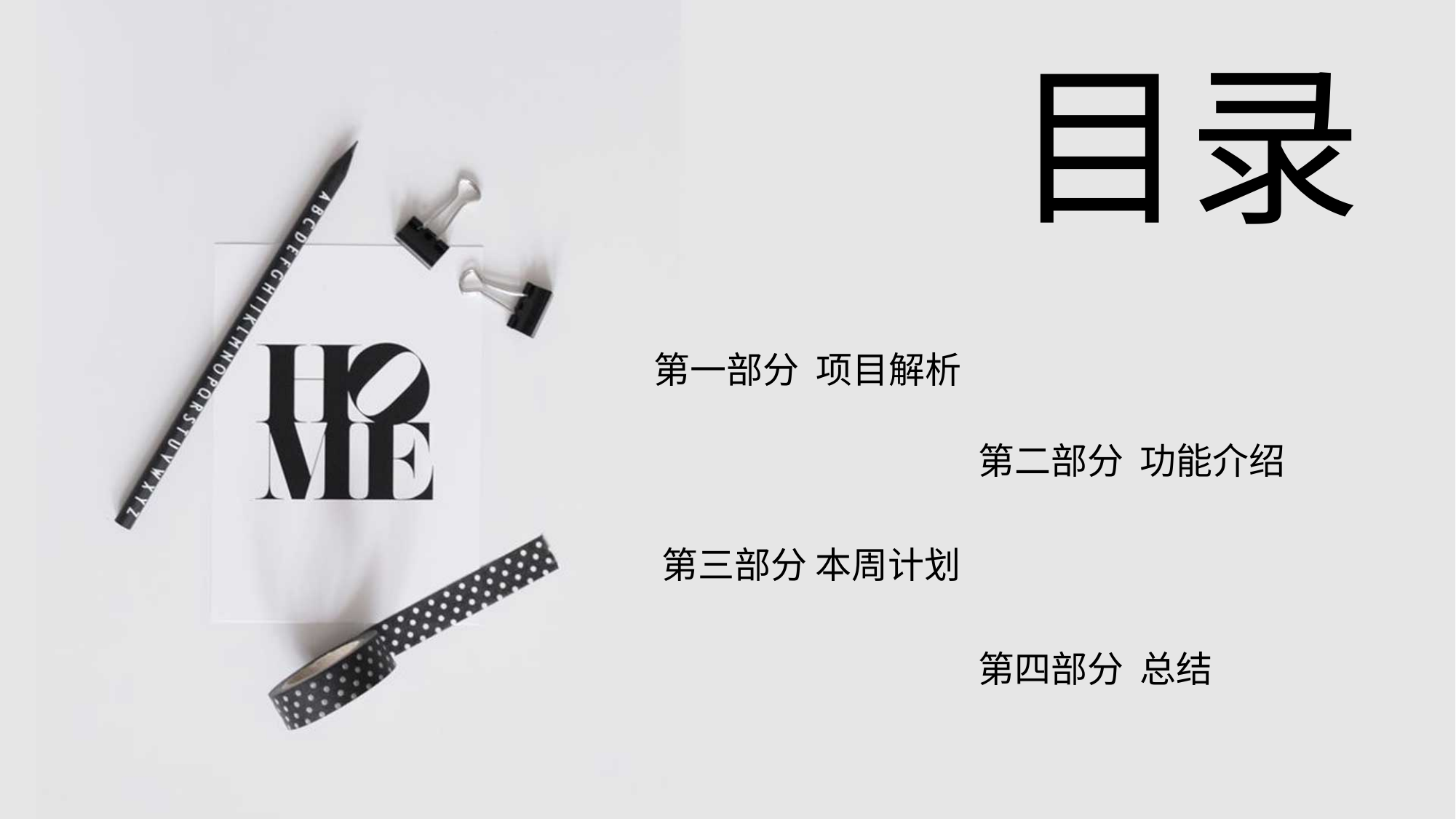

目录
第一部分  项目解析
第二部分  功能介绍
第三部分 本周计划
第四部分  总结